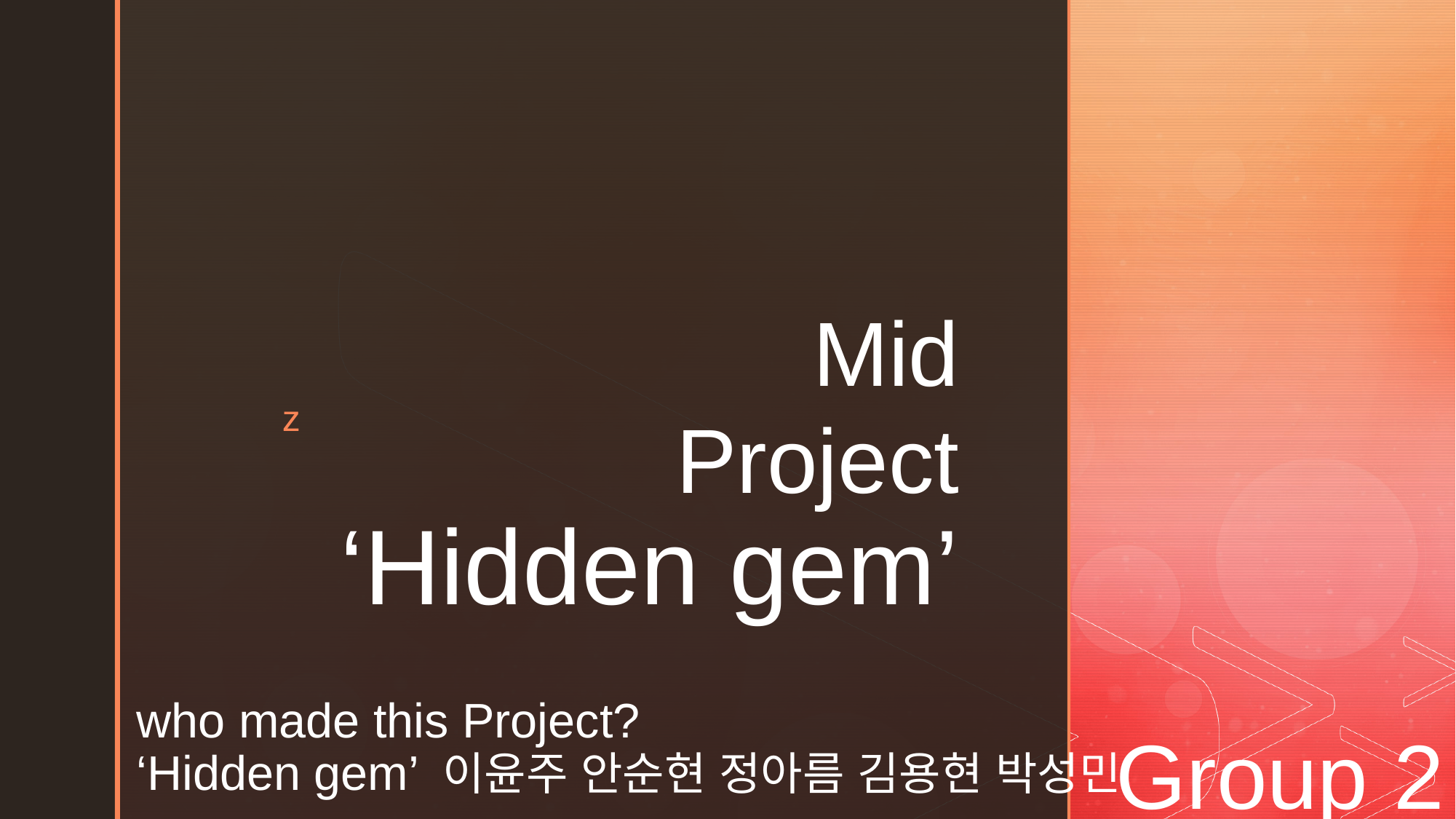

Mid
# Project ‘Hidden gem’
who made this Project?
‘Hidden gem’ 이윤주 안순현 정아름 김용현 박성민
Group 2